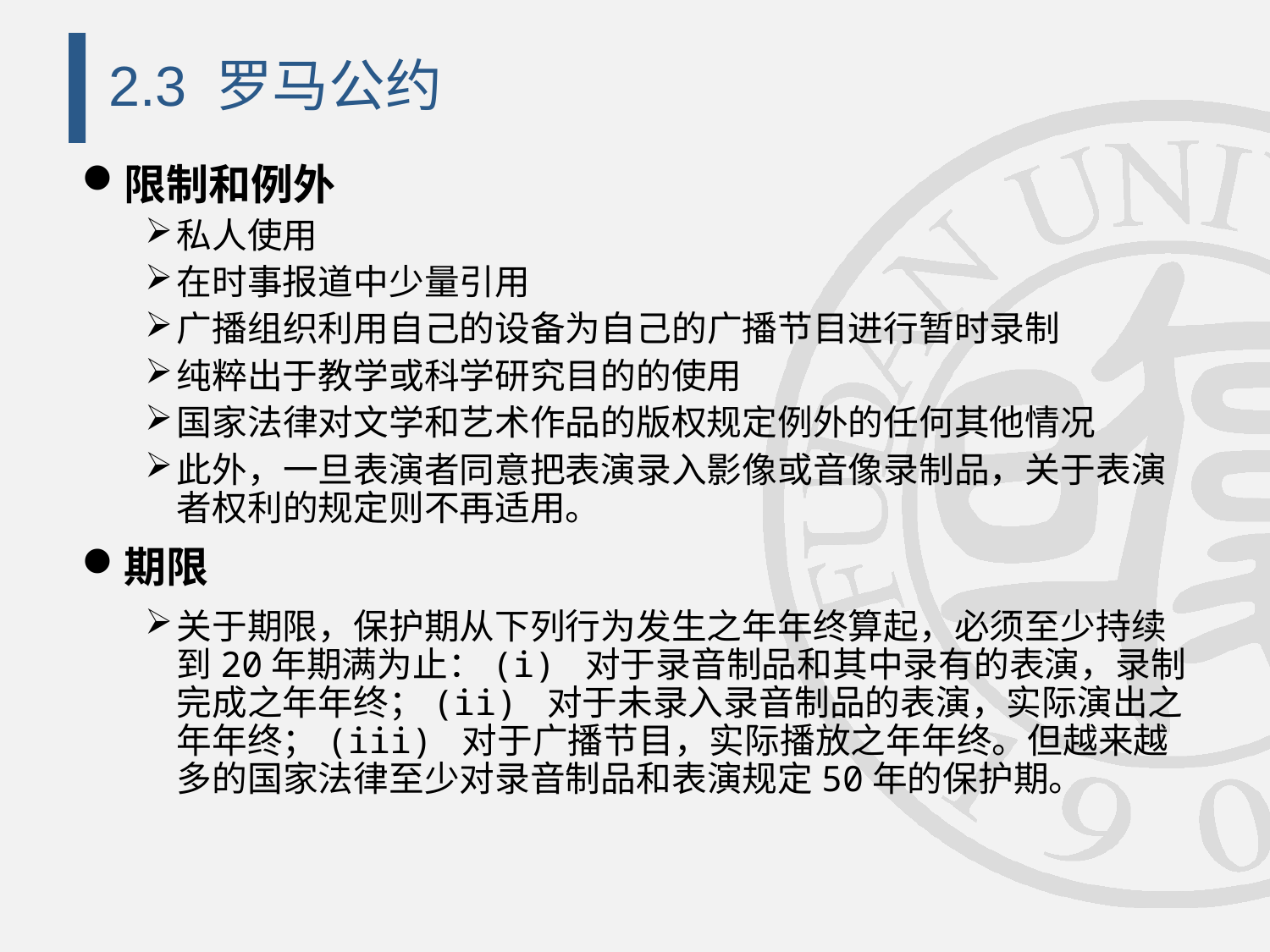

# 2.3 罗马公约
限制和例外
私人使用
在时事报道中少量引用
广播组织利用自己的设备为自己的广播节目进行暂时录制
纯粹出于教学或科学研究目的的使用
国家法律对文学和艺术作品的版权规定例外的任何其他情况
此外，一旦表演者同意把表演录入影像或音像录制品，关于表演者权利的规定则不再适用。
期限
关于期限，保护期从下列行为发生之年年终算起，必须至少持续到20年期满为止：(i) 对于录音制品和其中录有的表演，录制完成之年年终；(ii) 对于未录入录音制品的表演，实际演出之年年终；(iii) 对于广播节目，实际播放之年年终。但越来越多的国家法律至少对录音制品和表演规定50年的保护期。